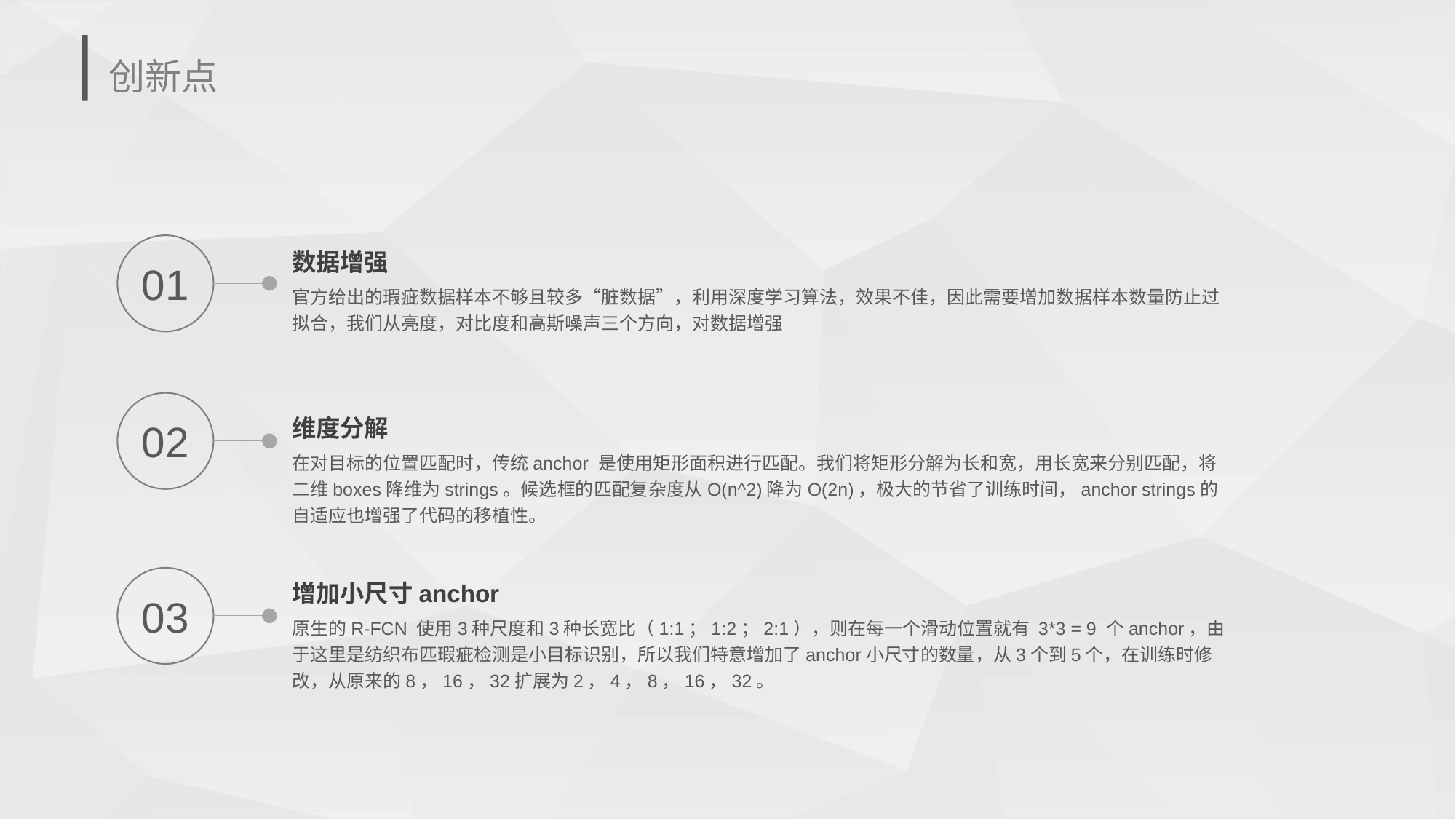

# 创新点
01
数据增强
官方给出的瑕疵数据样本不够且较多“脏数据”，利用深度学习算法，效果不佳，因此需要增加数据样本数量防止过拟合，我们从亮度，对比度和高斯噪声三个方向，对数据增强
02
维度分解
在对目标的位置匹配时，传统anchor 是使用矩形面积进行匹配。我们将矩形分解为长和宽，用长宽来分别匹配，将二维boxes降维为strings。候选框的匹配复杂度从O(n^2)降为O(2n)，极大的节省了训练时间，anchor strings的自适应也增强了代码的移植性。
03
增加小尺寸anchor
原生的R-FCN 使用3种尺度和3种长宽比（1:1；1:2；2:1），则在每一个滑动位置就有 3*3 = 9 个anchor，由于这里是纺织布匹瑕疵检测是小目标识别，所以我们特意增加了anchor小尺寸的数量，从3个到5个，在训练时修改，从原来的8，16，32扩展为2，4，8，16，32。